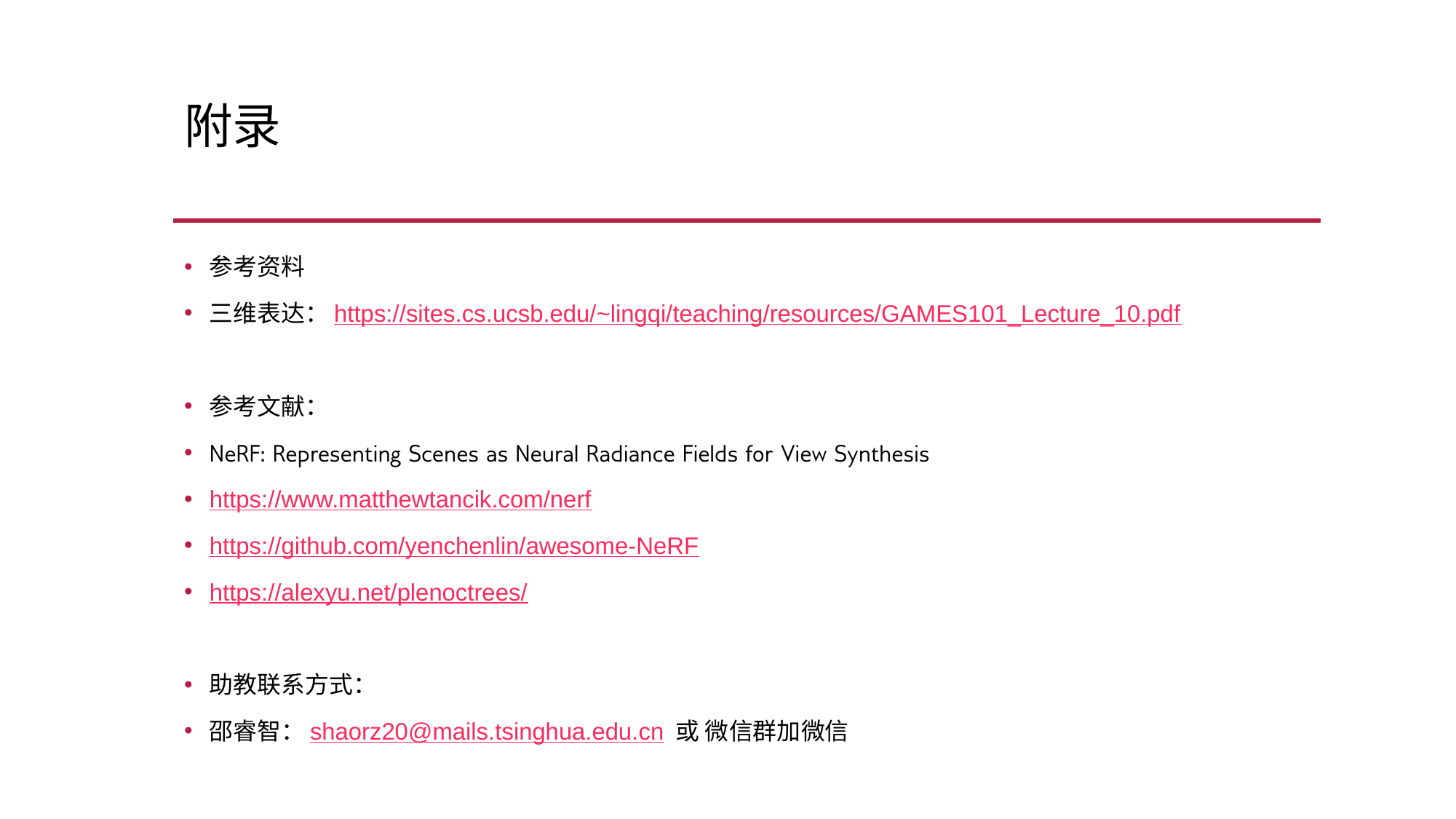

# 附录
参考资料
三维表达：https://sites.cs.ucsb.edu/~lingqi/teaching/resources/GAMES101_Lecture_10.pdf

参考文献：
NeRF: Representing Scenes as Neural Radiance Fields for View Synthesis
https://www.matthewtancik.com/nerf
https://github.com/yenchenlin/awesome-NeRF
https://alexyu.net/plenoctrees/

助教联系方式：
邵睿智：shaorz20@mails.tsinghua.edu.cn 或 微信群加微信